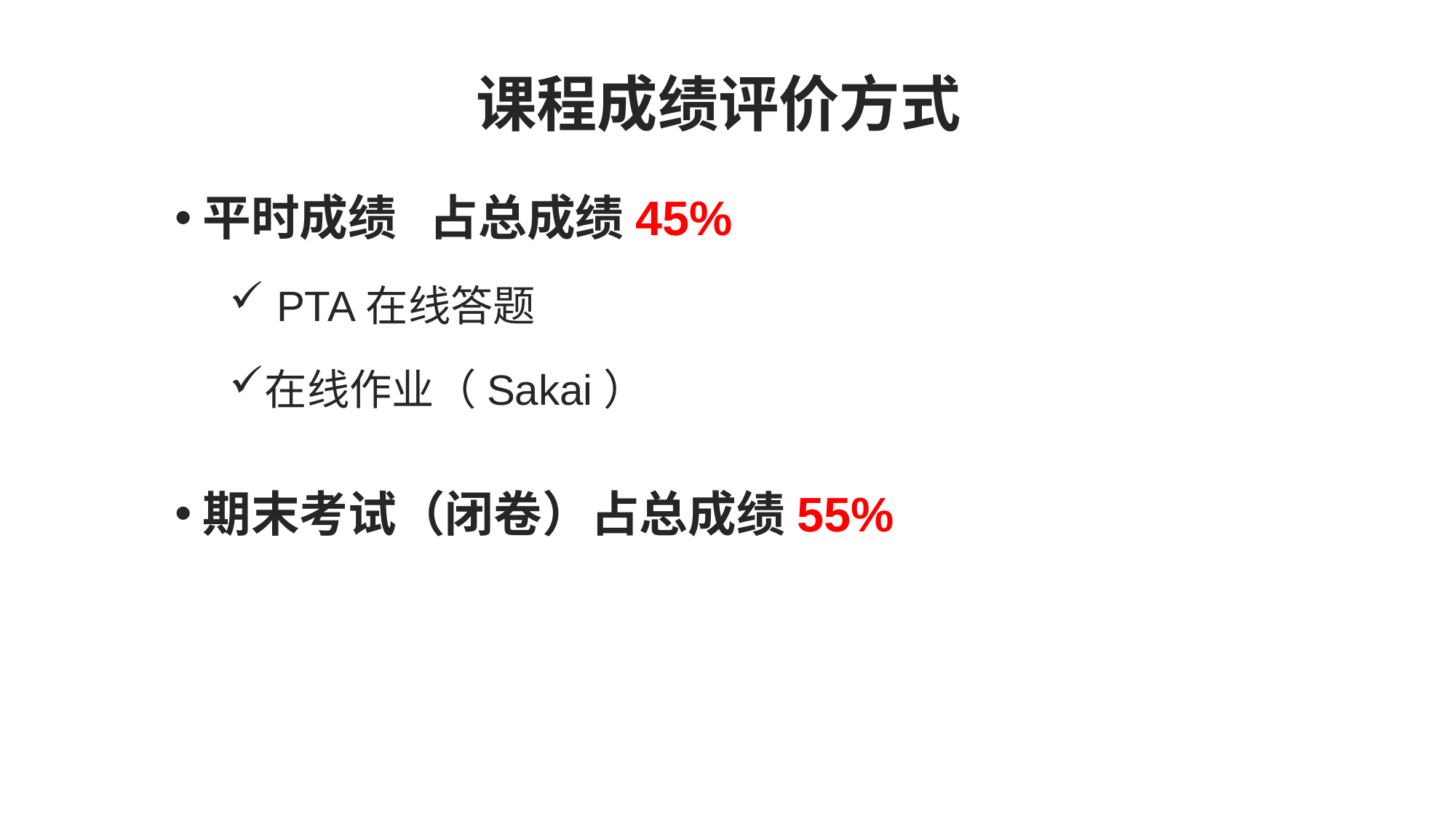

# 课程成绩评价方式
平时成绩   占总成绩45%
 PTA在线答题
在线作业（Sakai）

期末考试（闭卷）占总成绩55%